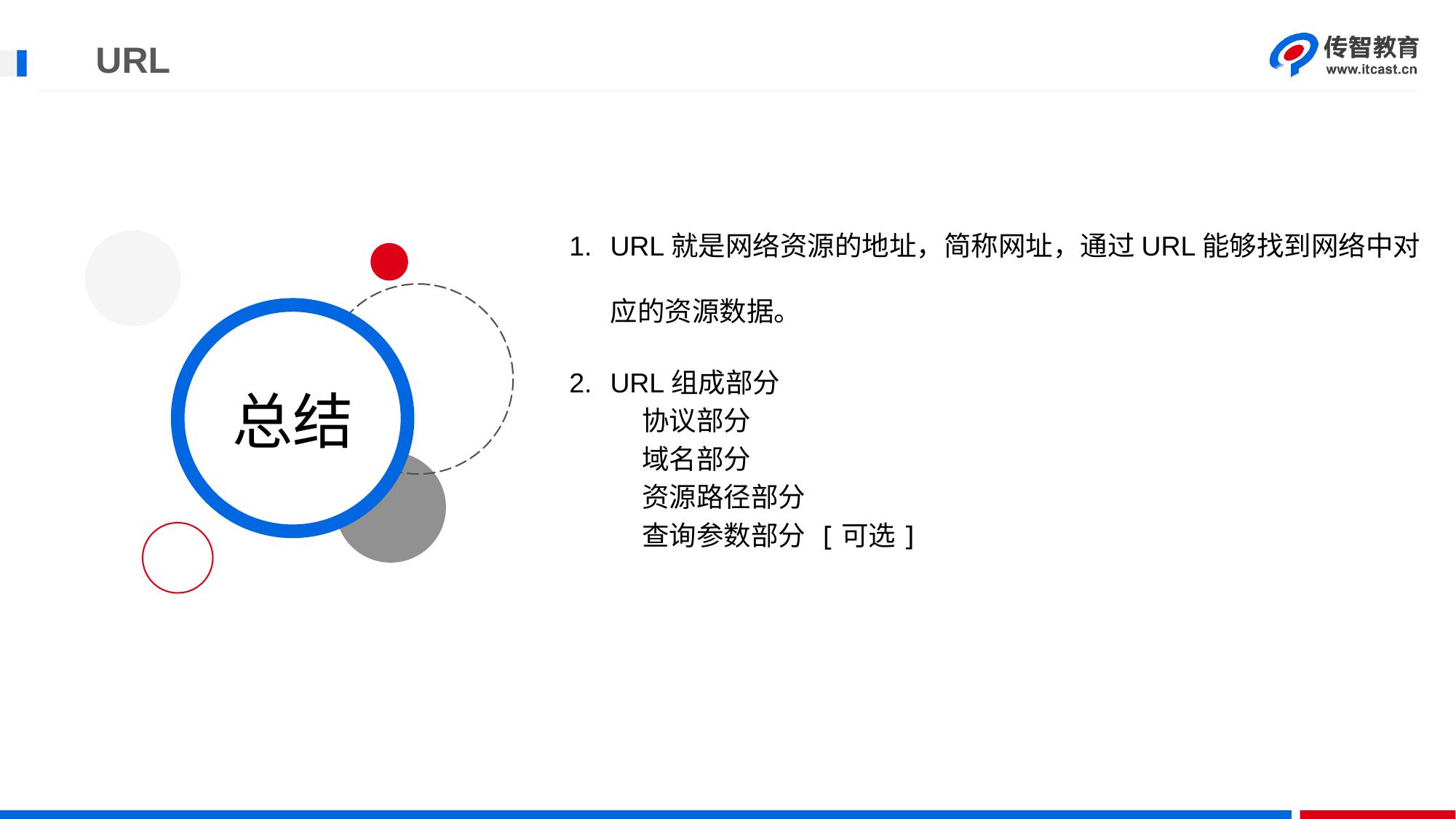

# URL
URL就是网络资源的地址，简称网址，通过URL能够找到网络中对应的资源数据。
URL组成部分
协议部分
域名部分
资源路径部分
查询参数部分 [可选]